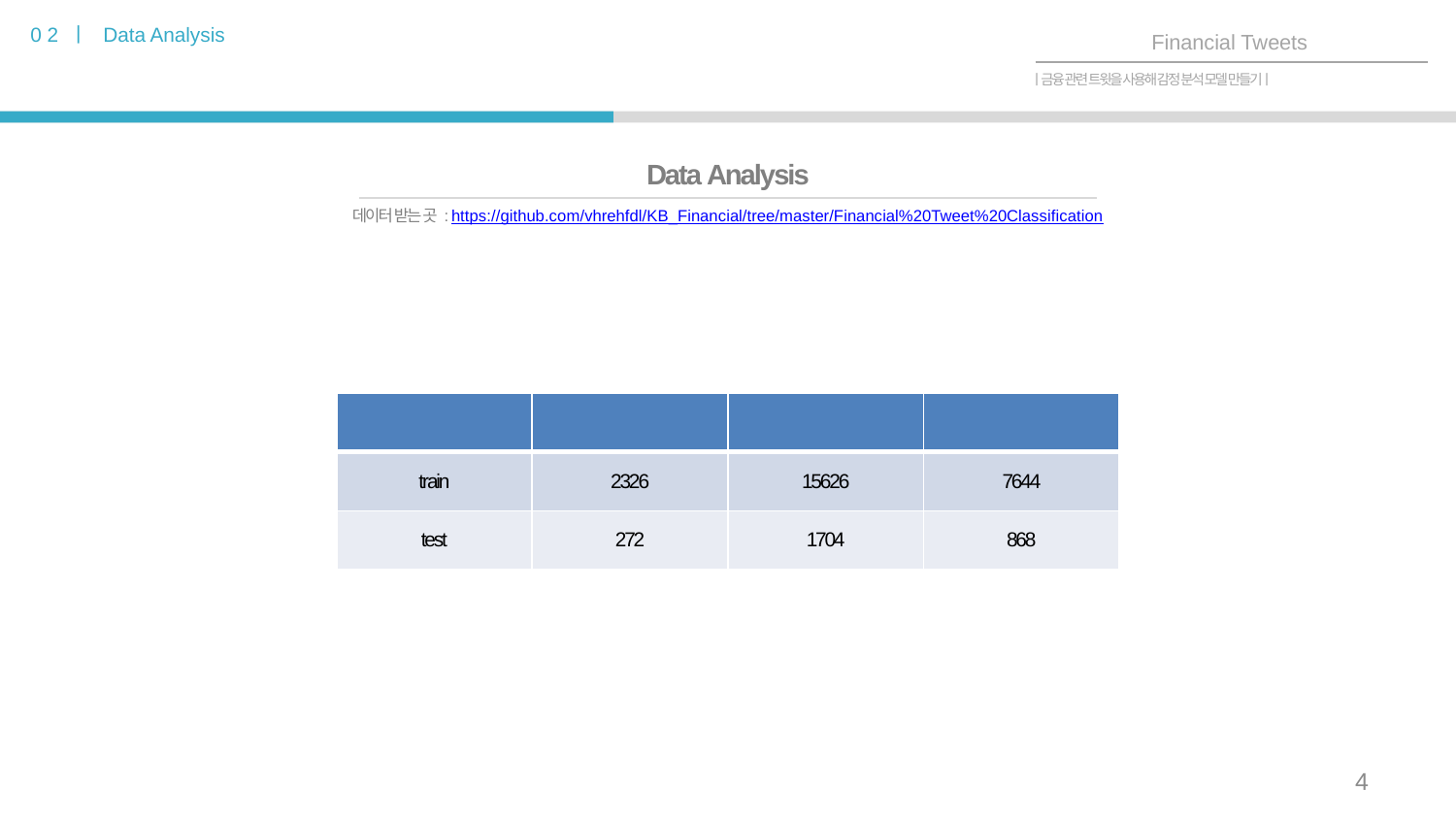

0 2 ㅣ  Data Analysis
Financial Tweets
ㅣ금융 관련 트윗을 사용해 감정 분석 모델 만들기ㅣ

Data Analysis
데이터 받는 곳 : https://github.com/vhrehfdl/KB_Financial/tree/master/Financial%20Tweet%20Classification
|  | negative | neutral | positive |
| --- | --- | --- | --- |
| train | 2326 | 15626 | 7644 |
| test | 272 | 1704 | 868 |
4